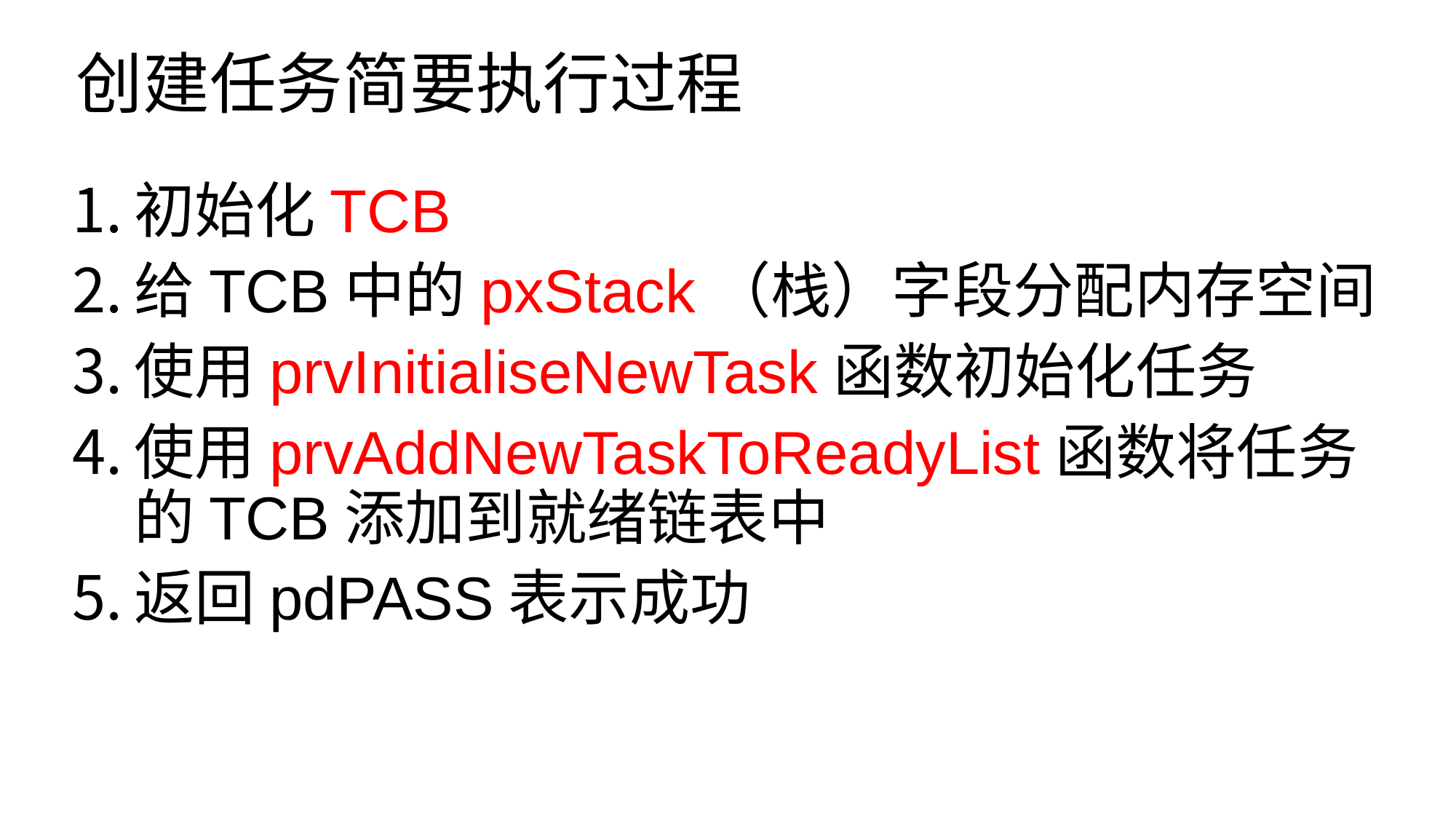

# 创建任务简要执行过程
初始化TCB
给TCB中的pxStack（栈）字段分配内存空间
使用prvInitialiseNewTask函数初始化任务
使用prvAddNewTaskToReadyList函数将任务的TCB添加到就绪链表中
返回pdPASS表示成功